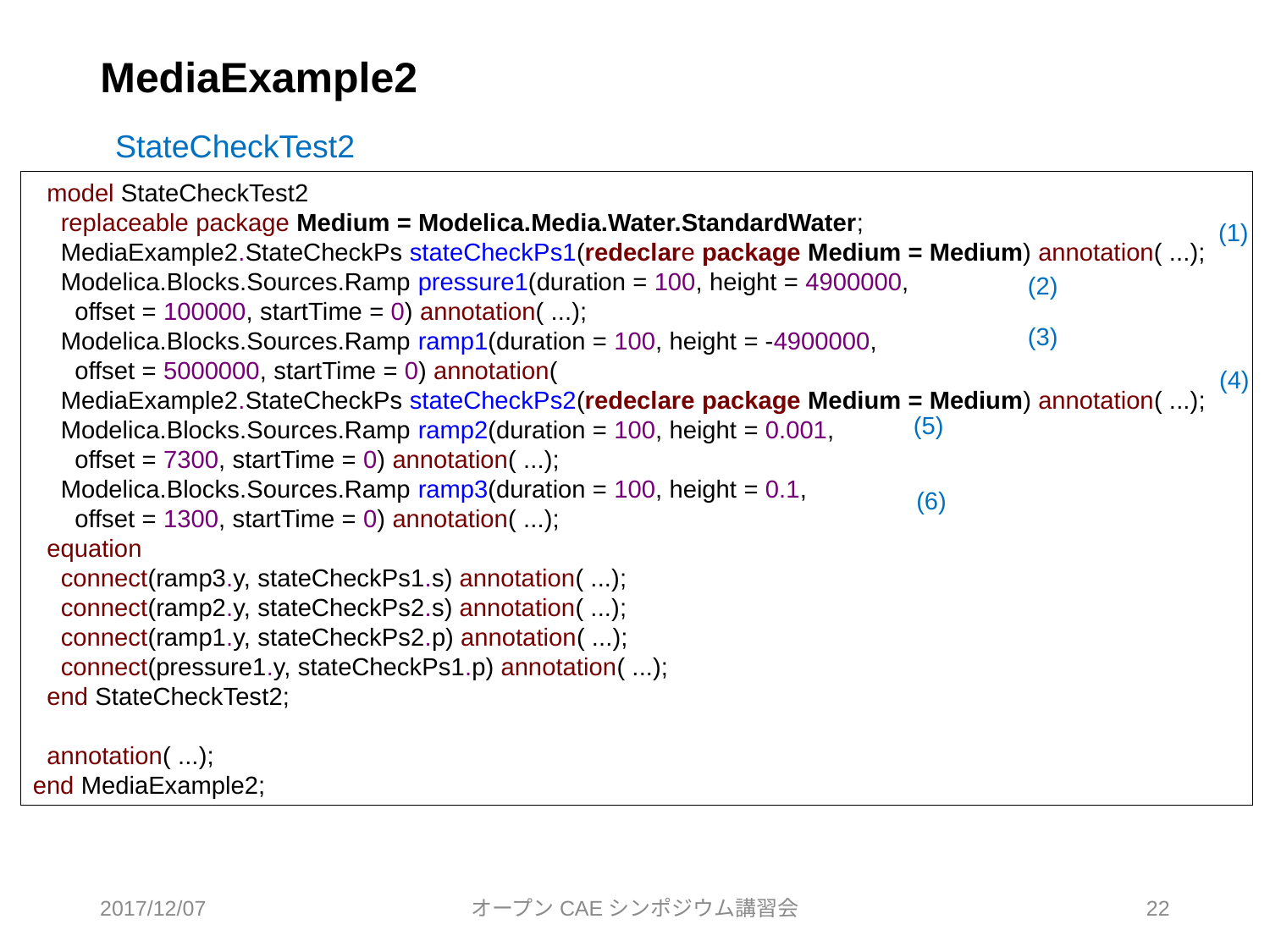

# MediaExample2
StateCheckTest2
  model StateCheckTest2
    replaceable package Medium = Modelica.Media.Water.StandardWater;
    MediaExample2.StateCheckPs stateCheckPs1(redeclare package Medium = Medium) annotation( ...);
    Modelica.Blocks.Sources.Ramp pressure1(duration = 100, height = 4900000,
      offset = 100000, startTime = 0) annotation( ...);
    Modelica.Blocks.Sources.Ramp ramp1(duration = 100, height = -4900000,
      offset = 5000000, startTime = 0) annotation(
    MediaExample2.StateCheckPs stateCheckPs2(redeclare package Medium = Medium) annotation( ...);
    Modelica.Blocks.Sources.Ramp ramp2(duration = 100, height = 0.001,
      offset = 7300, startTime = 0) annotation( ...);
    Modelica.Blocks.Sources.Ramp ramp3(duration = 100, height = 0.1,
      offset = 1300, startTime = 0) annotation( ...);
  equation
    connect(ramp3.y, stateCheckPs1.s) annotation( ...);
    connect(ramp2.y, stateCheckPs2.s) annotation( ...);
    connect(ramp1.y, stateCheckPs2.p) annotation( ...);
    connect(pressure1.y, stateCheckPs1.p) annotation( ...);
  end StateCheckTest2;

  annotation( ...);
end MediaExample2;
(1)
(2)
(3)
(4)
(5)
(6)
2017/12/07
オープンCAEシンポジウム講習会
22